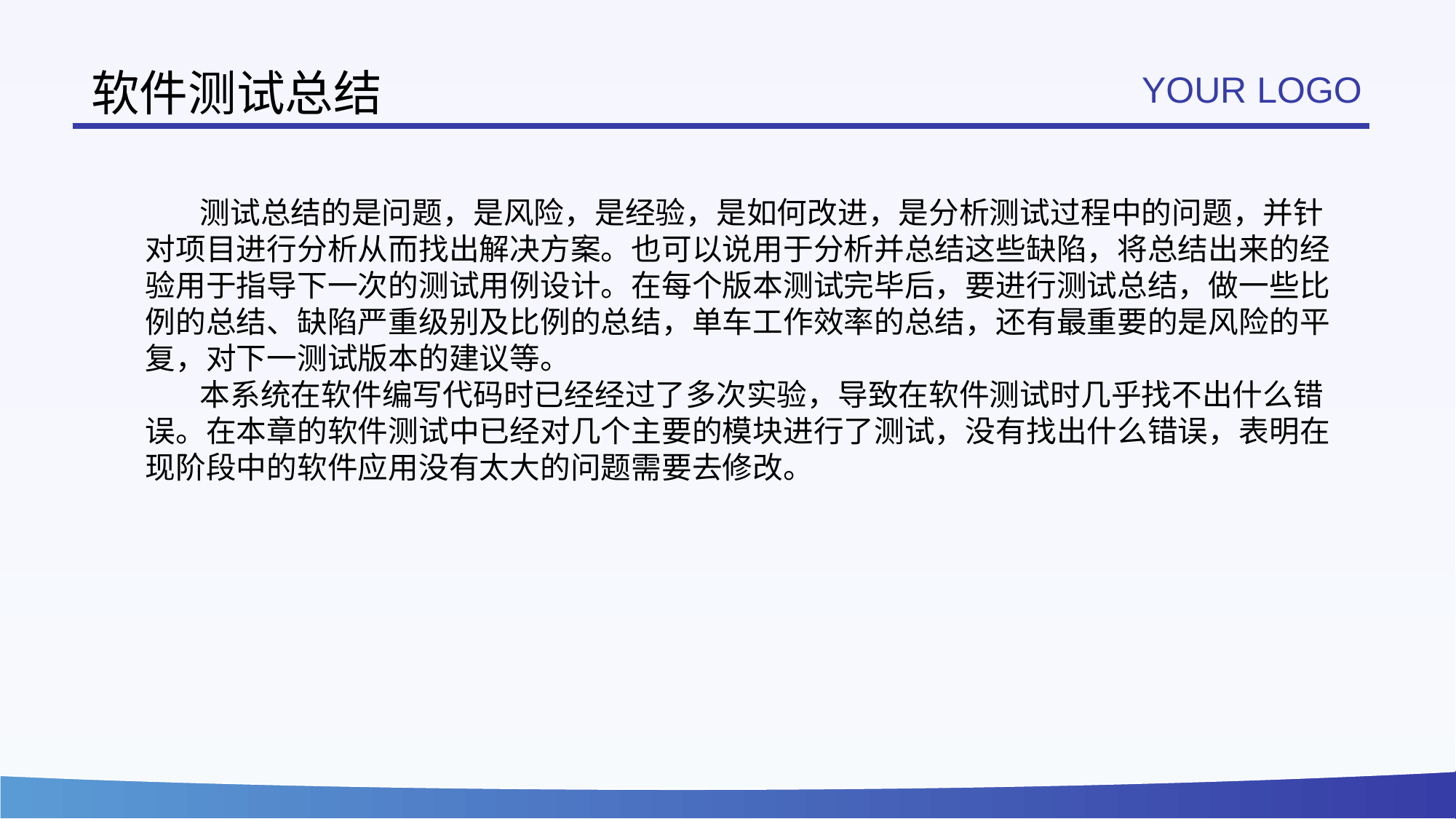

# 软件测试总结
YOUR LOGO
测试总结的是问题，是风险，是经验，是如何改进，是分析测试过程中的问题，并针对项目进行分析从而找出解决方案。也可以说用于分析并总结这些缺陷，将总结出来的经验用于指导下一次的测试用例设计。在每个版本测试完毕后，要进行测试总结，做一些比例的总结、缺陷严重级别及比例的总结，单车工作效率的总结，还有最重要的是风险的平复，对下一测试版本的建议等。
本系统在软件编写代码时已经经过了多次实验，导致在软件测试时几乎找不出什么错误。在本章的软件测试中已经对几个主要的模块进行了测试，没有找出什么错误，表明在现阶段中的软件应用没有太大的问题需要去修改。